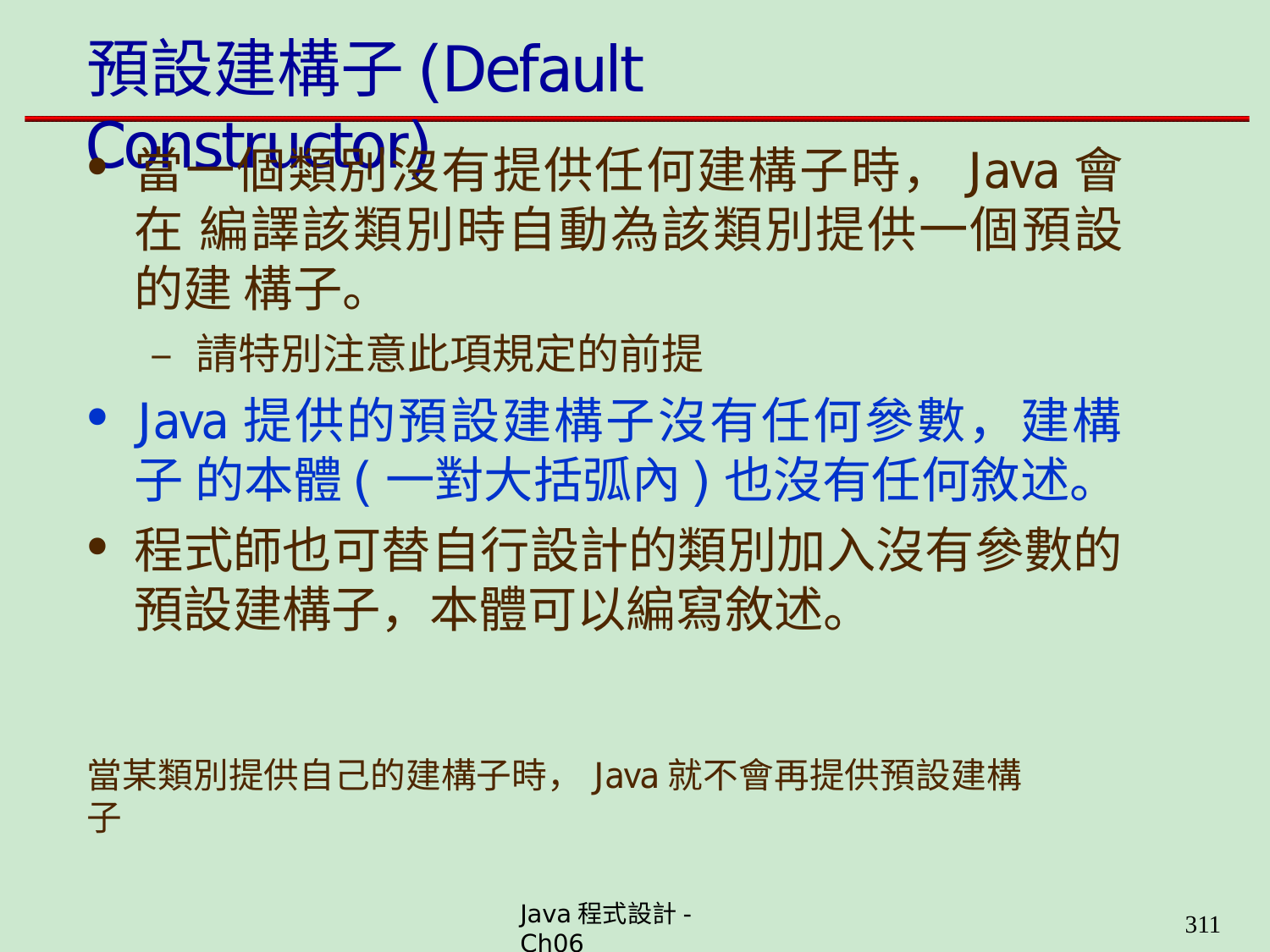

# 預設建構子(Default Constructor)
當一個類別沒有提供任何建構子時，Java會在 編譯該類別時自動為該類別提供一個預設的建 構子。
– 請特別注意此項規定的前提
Java提供的預設建構子沒有任何參數，建構子 的本體(一對大括弧內)也沒有任何敘述。
程式師也可替自行設計的類別加入沒有參數的 預設建構子，本體可以編寫敘述。
當某類別提供自己的建構子時，Java就不會再提供預設建構子
Java程式設計-Ch06
311